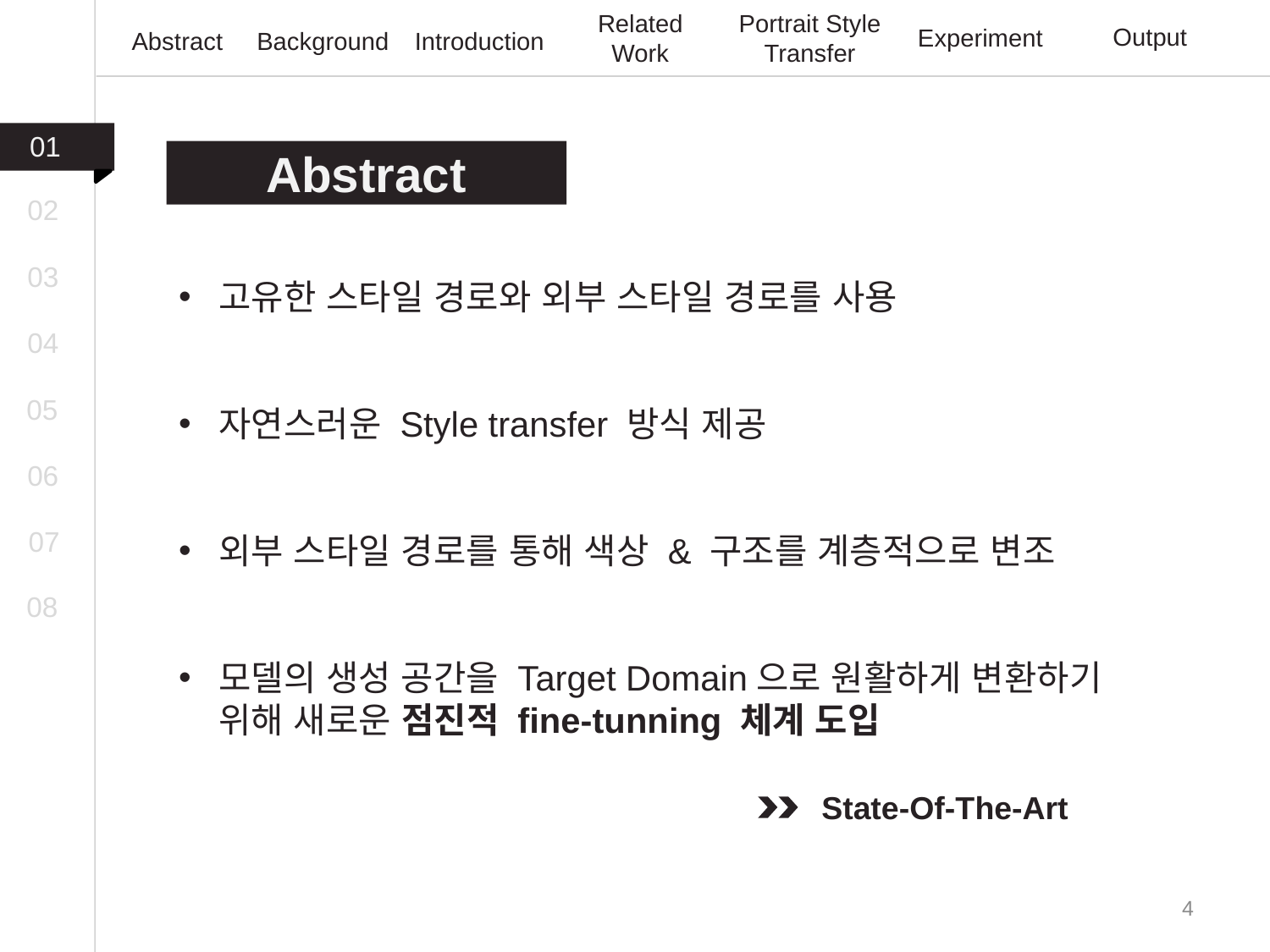

Related Work
Portrait Style Transfer
Output
Experiment
Abstract
Background
Introduction
01

Abstract

02
03
고유한 스타일 경로와 외부 스타일 경로를 사용

자연스러운 Style transfer 방식 제공

외부 스타일 경로를 통해 색상 & 구조를 계층적으로 변조

모델의 생성 공간을 Target Domain으로 원활하게 변환하기 위해 새로운 점진적 fine-tunning 체계 도입
04
05
06
07
08
State-Of-The-Art

4